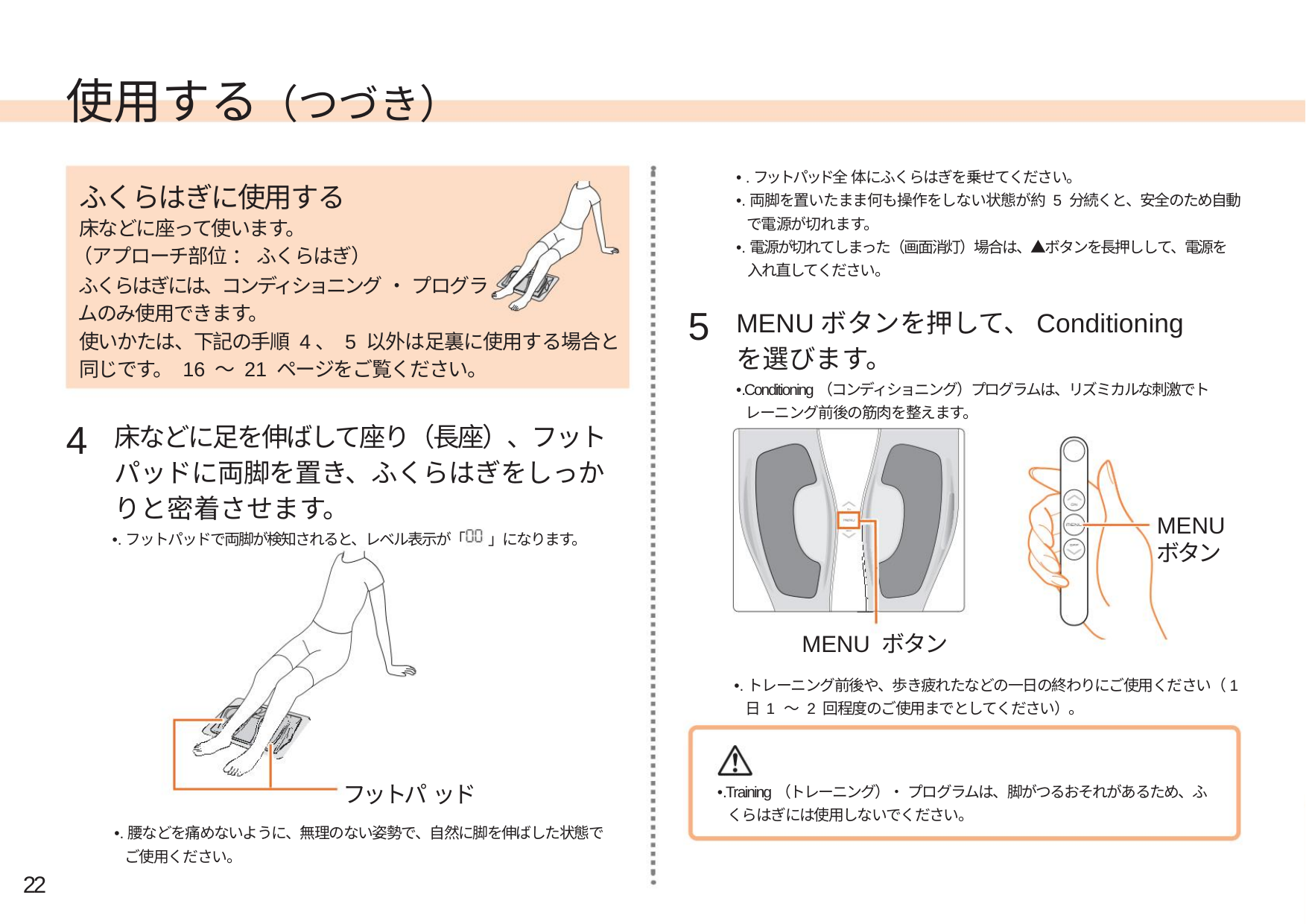

使用する（つづき）
• .フットパッド全 体にふくらはぎを乗せてください。
•.両脚を置いたまま何も操作をしない状態が約 5 分続くと、安全のため自動
で電源が切れます。
•.電源が切れてしまった（画面消灯）場合は、▲ボタンを長押しして、電源を
入れ直してください。
ふくらはぎに使用する
床などに座って使います。
（アプローチ部位 ： ふくらはぎ）
ふくらはぎには、コンディショニング ・ プログラ
ムのみ使用できます。
5
MENUボタンを押して、Conditioning
を選びます。
•.Conditioning（コンディショニング）プログラムは、リズミカルな刺激でト
レーニング前後の筋肉を整えます。
使いかたは、下記の手順 4、 5 以外は足裏に使用する場合と
同じです。 16 ～ 21 ページをご覧ください。
4
床などに足を伸ばして座り（長座）、フット
パッドに両脚を置き、ふくらはぎをしっか
りと密着させます。
MENU
•.フットパッドで両脚が検知されると、レベル表示が「 」になります。
ボタン
MENU ボタン
•.トレーニング前後や、歩き疲れたなどの一日の終わりにご使用ください（1
日1 ～ 2 回程度のご使用までとしてください）。
フットパ ッド
•.Training（トレーニング）・ プログラムは、脚がつるおそれがあるため、ふ
くらはぎには使用しないでください。
•.腰などを痛めないように、無理のない姿勢で、自然に脚を伸ばした状態で
ご使用ください。
22